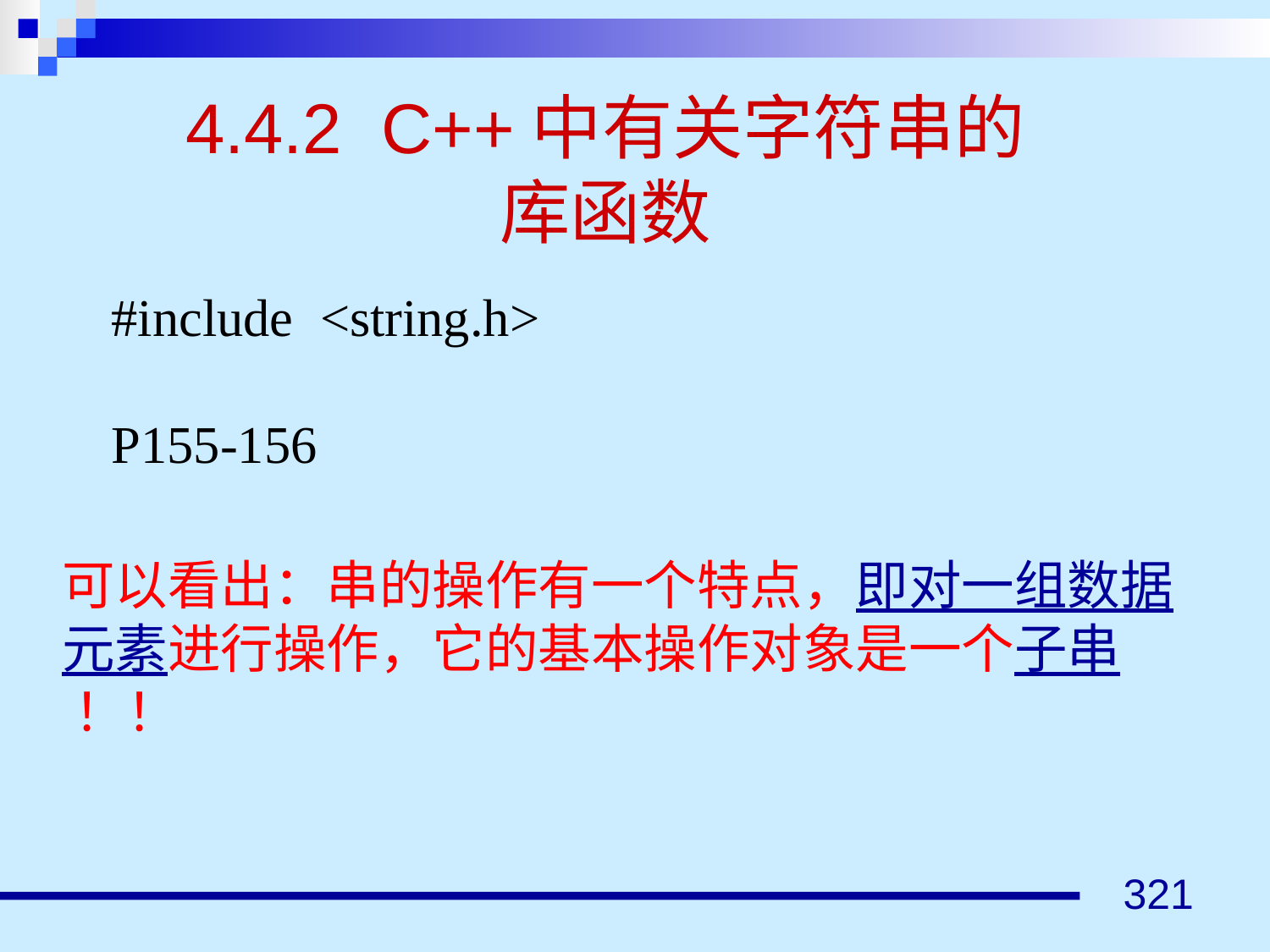

4.4.2  C++中有关字符串的库函数
#include  <string.h>

P155-156
可以看出：串的操作有一个特点，即对一组数据元素进行操作，它的基本操作对象是一个子串 ！！
321